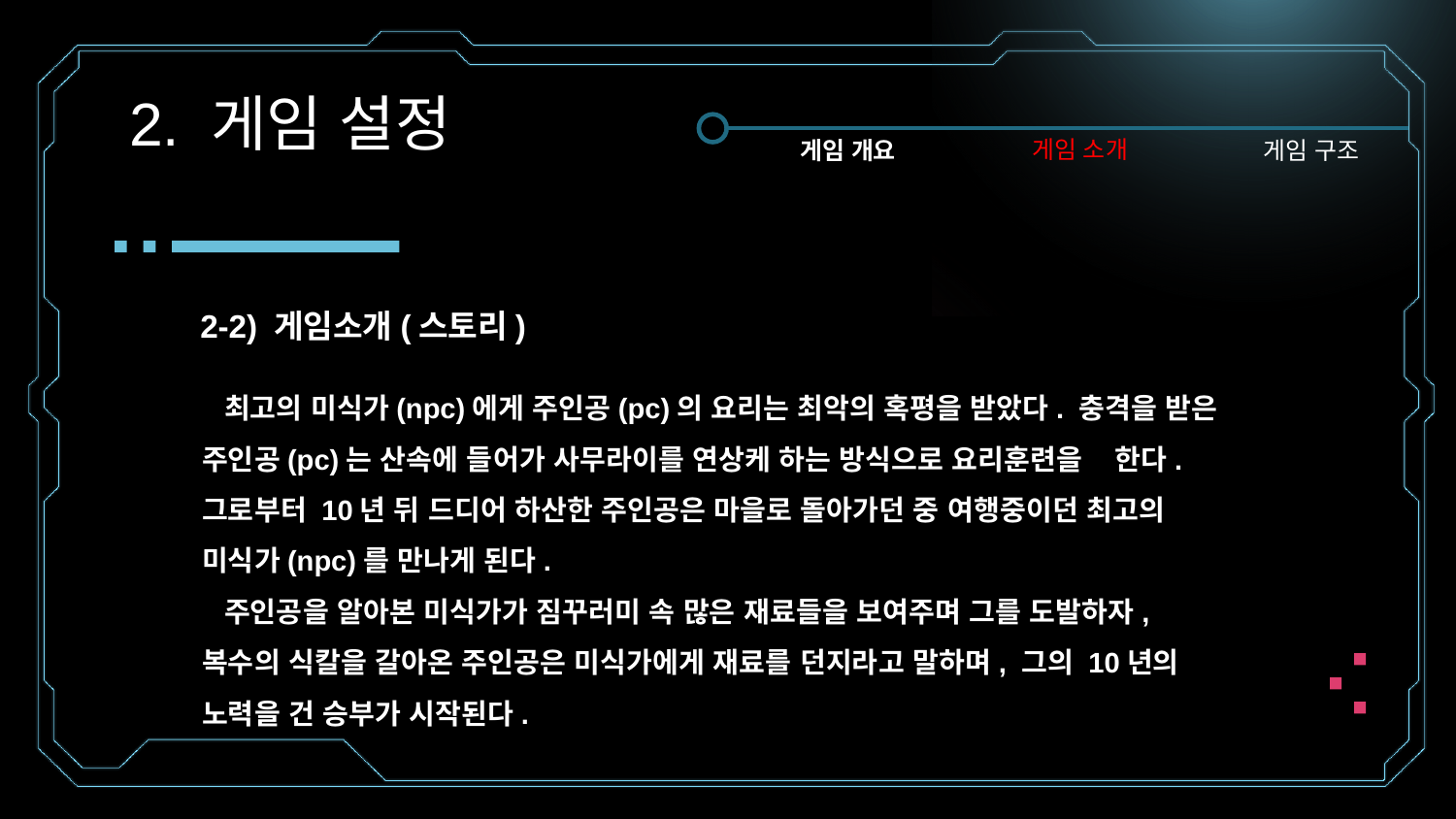

# 2. 게임 설정

게임 소개
게임 개요
게임 구조
2-2) 게임소개(스토리)
        최고의 미식가(npc)에게 주인공(pc)의 요리는 최악의 혹평을 받았다. 충격을 받은 주인공(pc)는 산속에 들어가 사무라이를 연상케 하는 방식으로 요리훈련을    한다.  그로부터 10년 뒤 드디어 하산한 주인공은 마을로 돌아가던 중 여행중이던 최고의 미식가(npc)를 만나게 된다.
        주인공을 알아본 미식가가 짐꾸러미 속 많은 재료들을 보여주며 그를 도발하자, 복수의 식칼을 갈아온 주인공은 미식가에게 재료를 던지라고 말하며, 그의 10년의 노력을 건 승부가 시작된다.